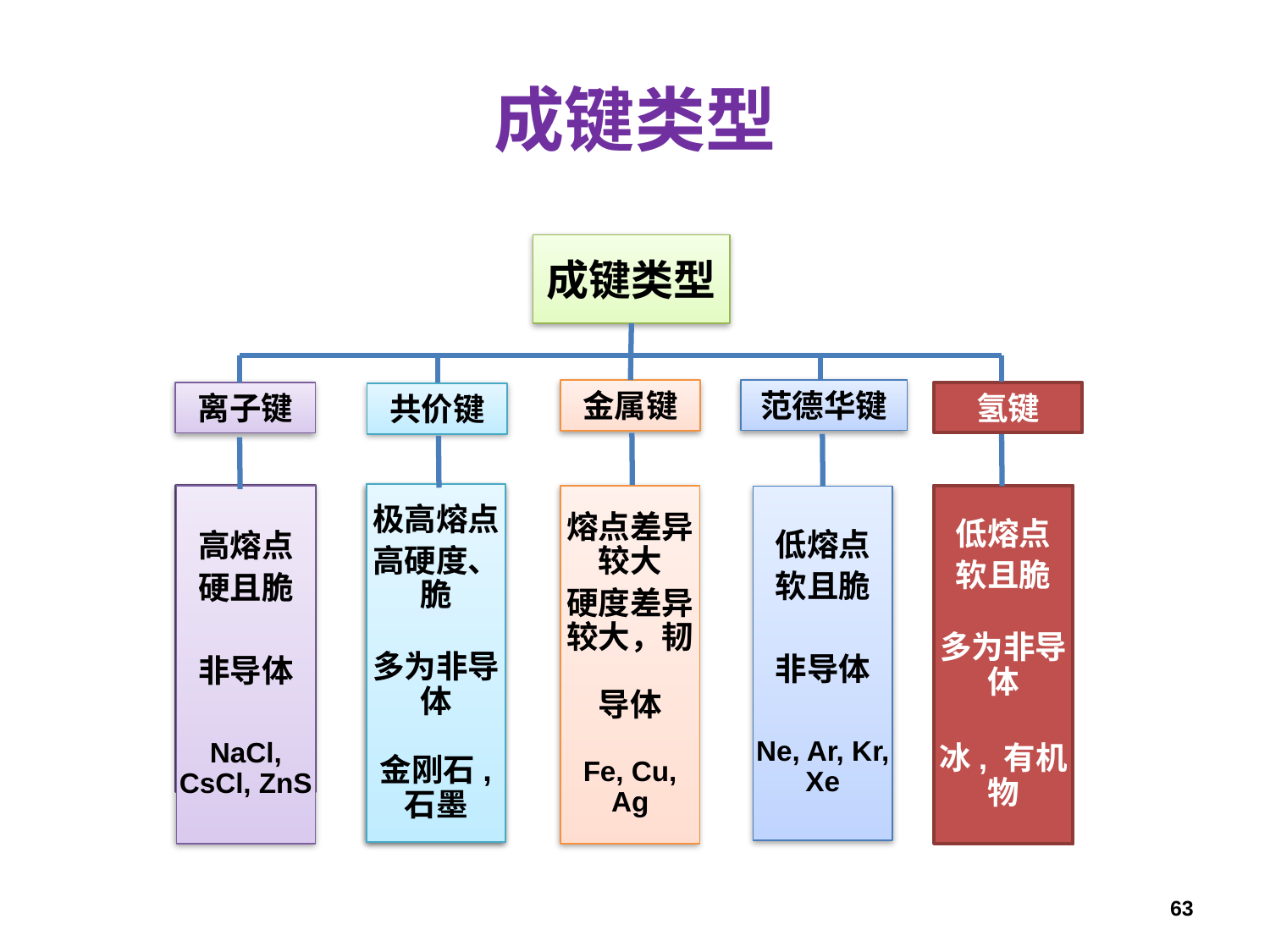

# 成键类型
成键类型
范德华键
金属键
离子键
氢键
共价键

极高熔点
高硬度、脆

多为非导体

金刚石, 石墨

高熔点
硬且脆

非导体

NaCl, CsCl, ZnS

熔点差异较大
硬度差异较大，韧

导体

Fe, Cu, Ag

低熔点
软且脆

多为非导体

冰, 有机物

低熔点
软且脆

非导体

Ne, Ar, Kr, Xe
63